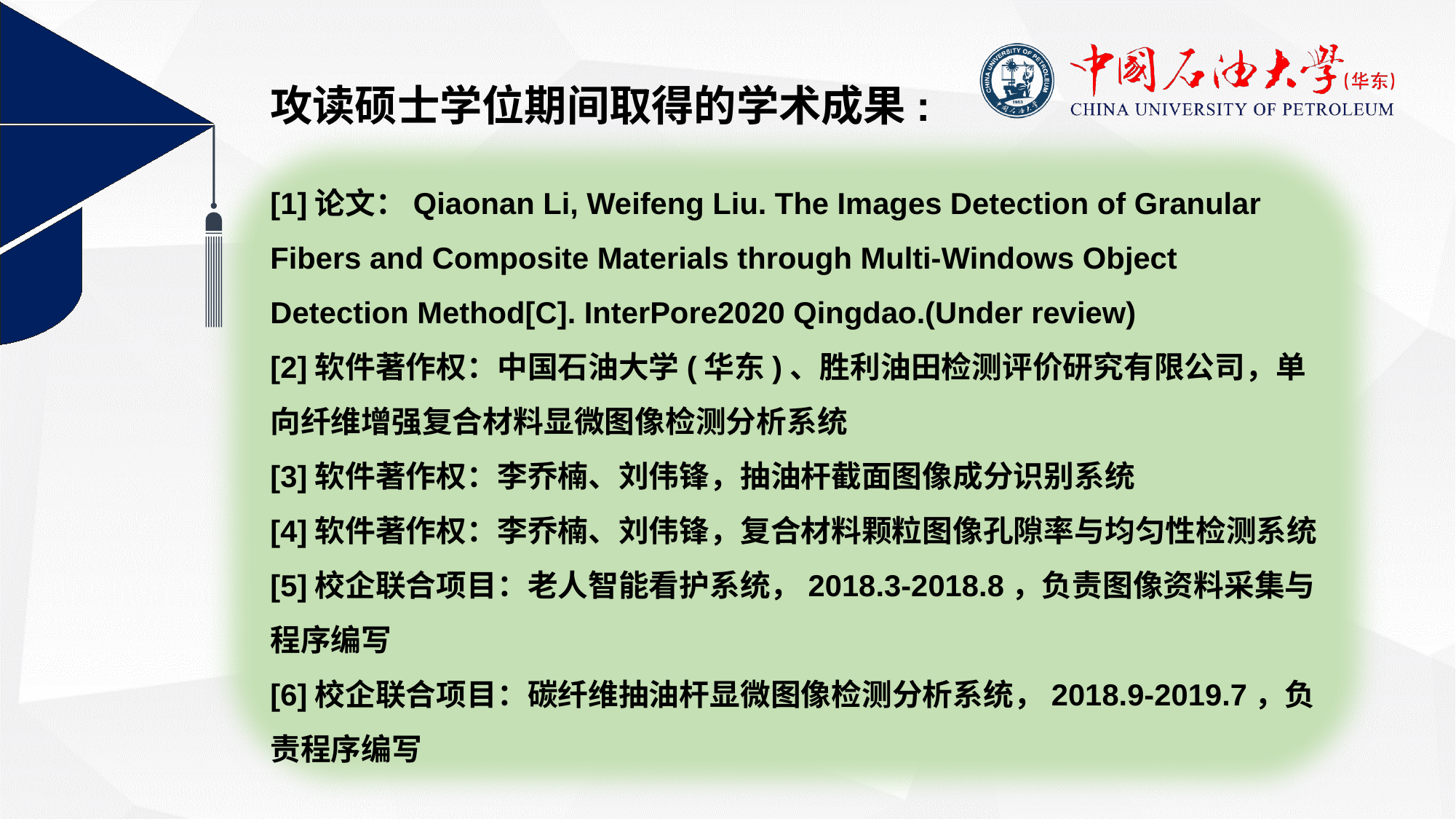

攻读硕士学位期间取得的学术成果:

[1]论文：Qiaonan Li, Weifeng Liu. The Images Detection of Granular Fibers and Composite Materials through Multi-Windows Object Detection Method[C]. InterPore2020 Qingdao.(Under review)
[2]软件著作权：中国石油大学(华东)、胜利油田检测评价研究有限公司，单向纤维增强复合材料显微图像检测分析系统
[3]软件著作权：李乔楠、刘伟锋，抽油杆截面图像成分识别系统
[4]软件著作权：李乔楠、刘伟锋，复合材料颗粒图像孔隙率与均匀性检测系统
[5]校企联合项目：老人智能看护系统，2018.3-2018.8，负责图像资料采集与程序编写
[6]校企联合项目：碳纤维抽油杆显微图像检测分析系统，2018.9-2019.7，负责程序编写